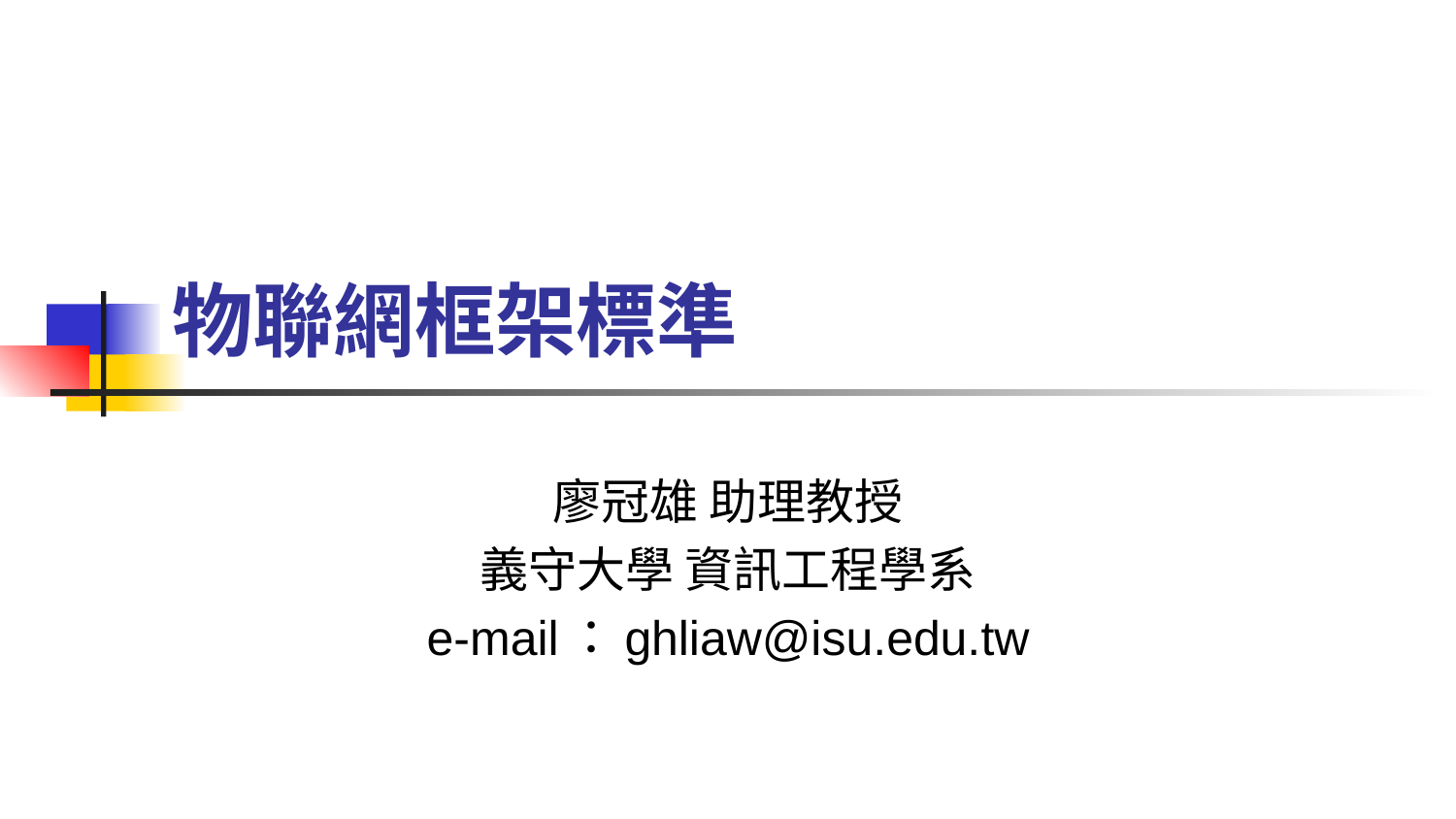

# 物聯網框架標準
廖冠雄 助理教授
義守大學 資訊工程學系
e-mail：ghliaw@isu.edu.tw